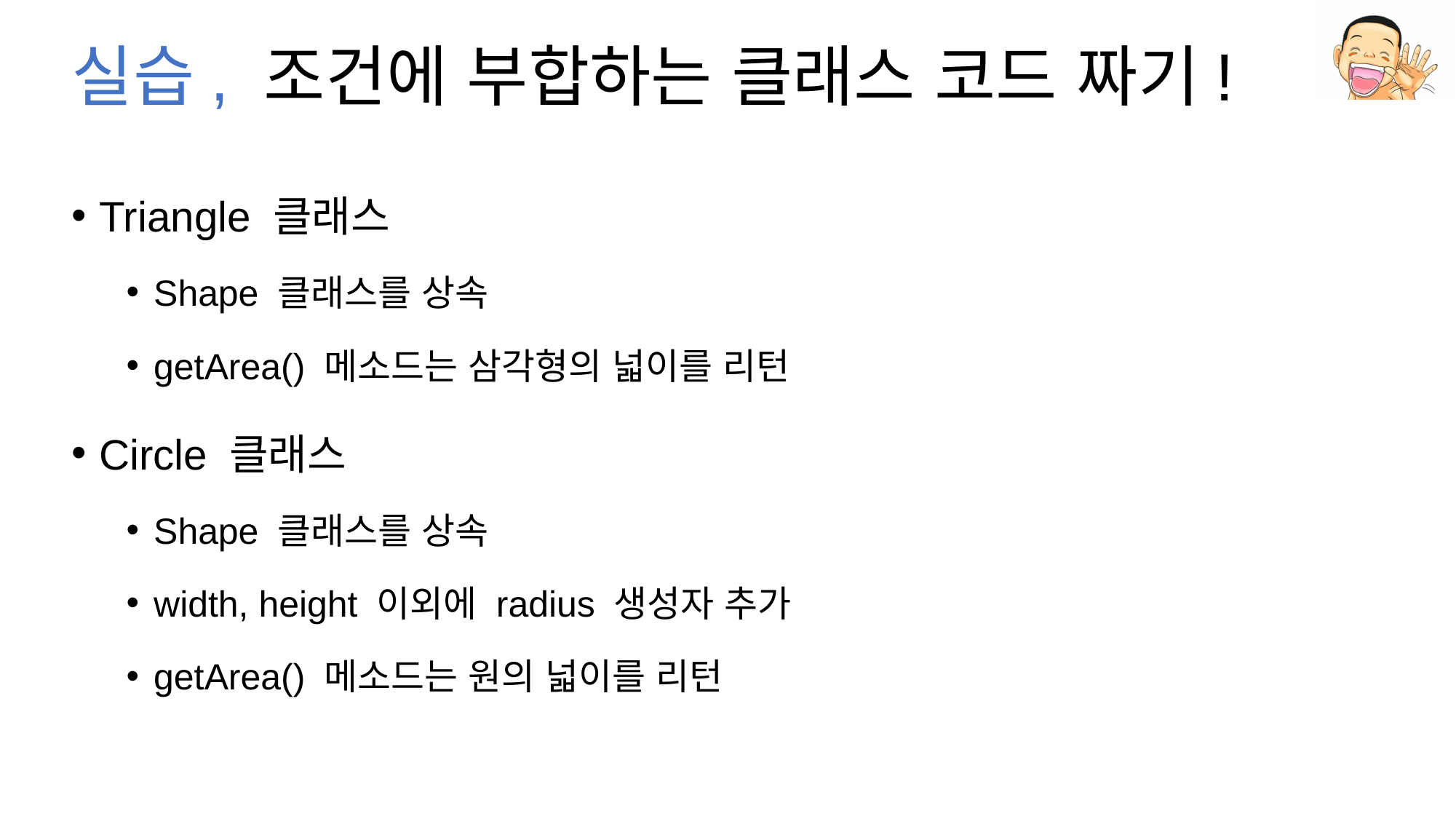

# 실습, 조건에 부합하는 클래스 코드 짜기!
Triangle 클래스
Shape 클래스를 상속
getArea() 메소드는 삼각형의 넓이를 리턴
Circle 클래스
Shape 클래스를 상속
width, height 이외에 radius 생성자 추가
getArea() 메소드는 원의 넓이를 리턴